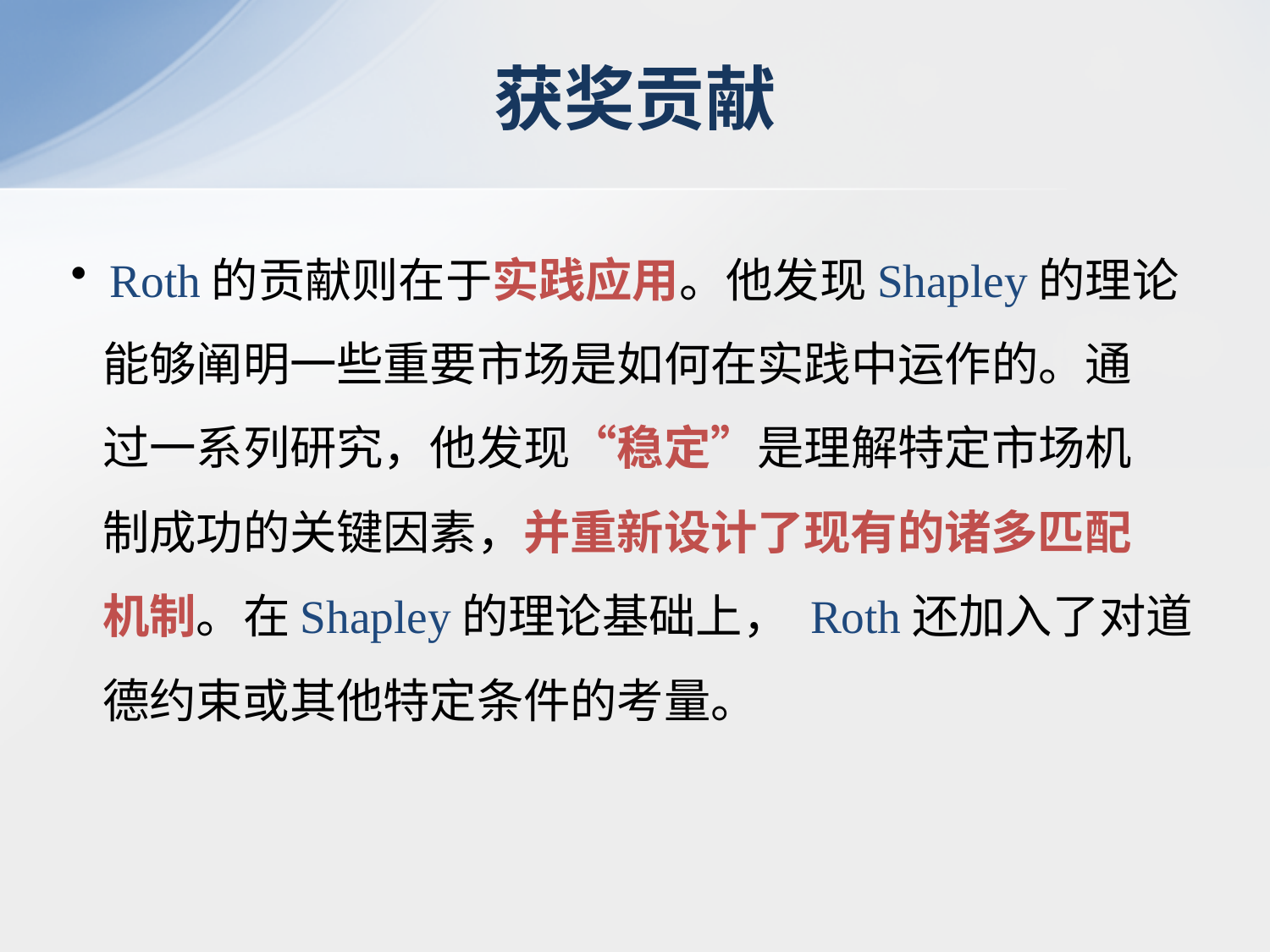

# 获奖贡献
  Roth的贡献则在于实践应用。他发现Shapley的理论
   能够阐明一些重要市场是如何在实践中运作的。通
   过一系列研究，他发现“稳定”是理解特定市场机
   制成功的关键因素，并重新设计了现有的诸多匹配
   机制。在Shapley的理论基础上， Roth还加入了对道
   德约束或其他特定条件的考量。